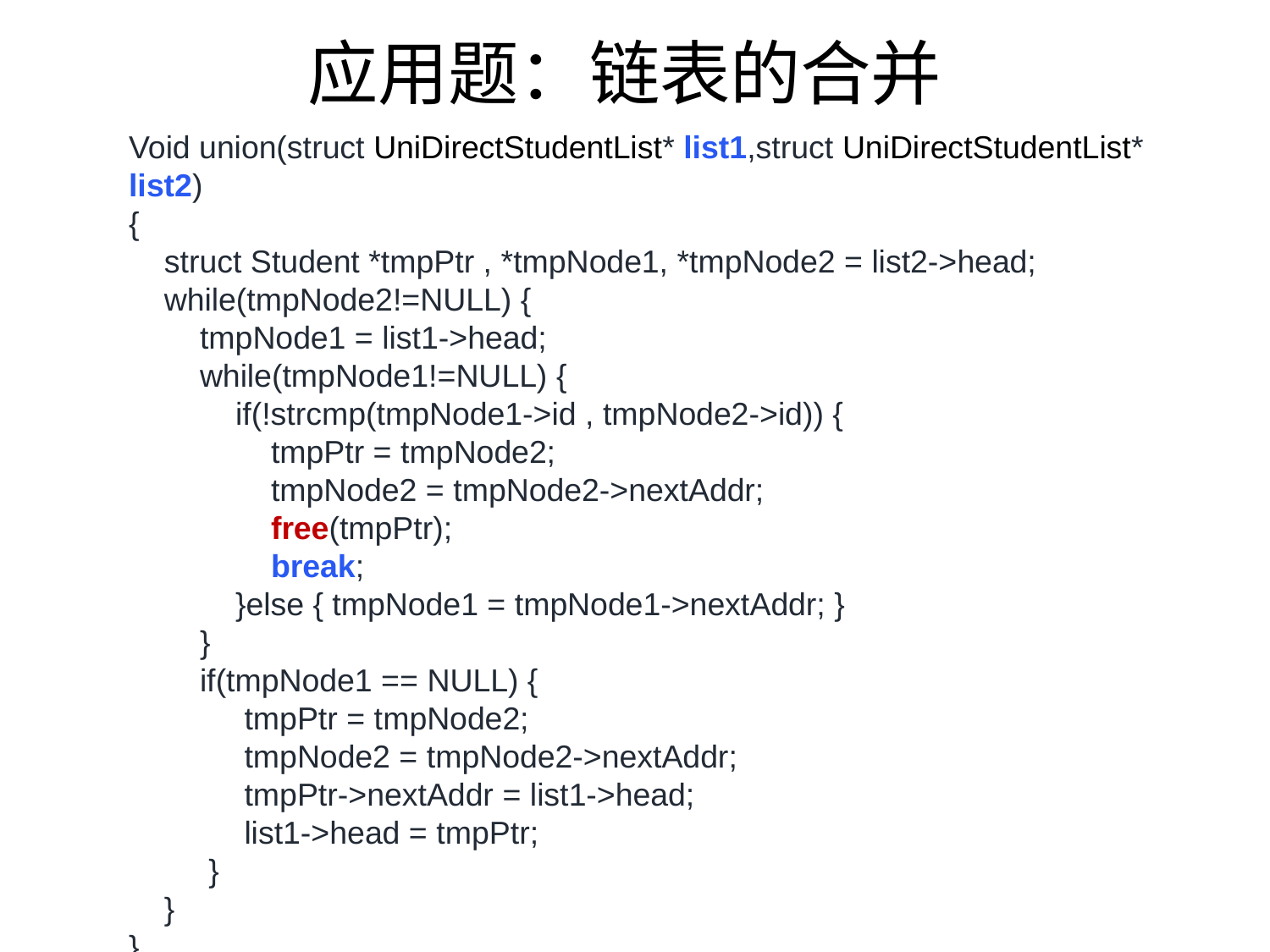

应用题：链表的合并
Void union(struct UniDirectStudentList* list1,struct UniDirectStudentList* list2)
{
    struct Student *tmpPtr , *tmpNode1, *tmpNode2 = list2->head;
    while(tmpNode2!=NULL) {
        tmpNode1 = list1->head;
        while(tmpNode1!=NULL) {
            if(!strcmp(tmpNode1->id , tmpNode2->id)) {
                tmpPtr = tmpNode2;
                tmpNode2 = tmpNode2->nextAddr;
                free(tmpPtr);
                break;
            }else { tmpNode1 = tmpNode1->nextAddr; }
        }
        if(tmpNode1 == NULL) {
             tmpPtr = tmpNode2;
             tmpNode2 = tmpNode2->nextAddr;
             tmpPtr->nextAddr = list1->head;
             list1->head = tmpPtr;
         }
    }
}